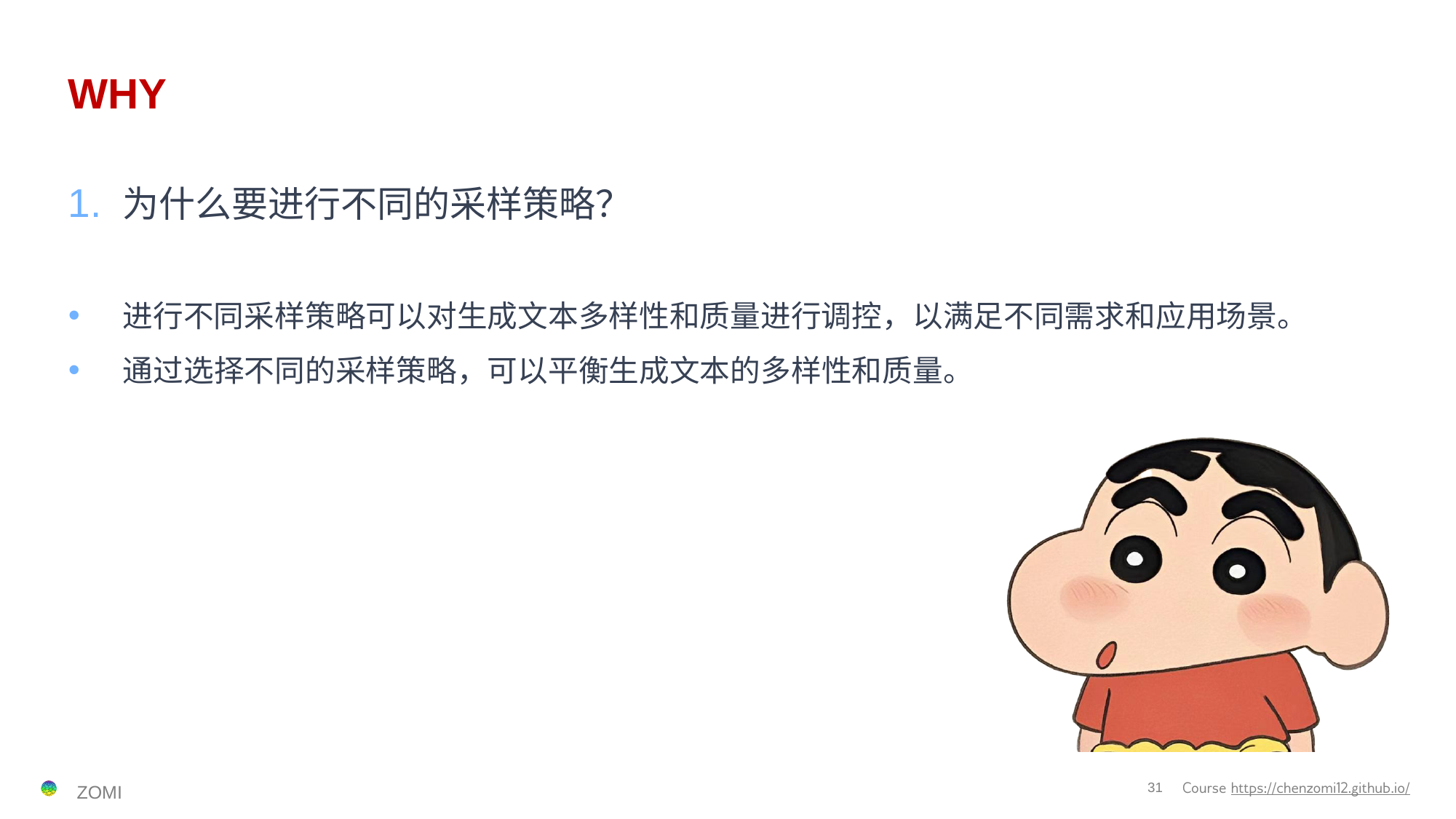

# WHY
为什么要进行不同的采样策略？

进行不同采样策略可以对生成文本多样性和质量进行调控，以满足不同需求和应用场景。
通过选择不同的采样策略，可以平衡生成文本的多样性和质量。